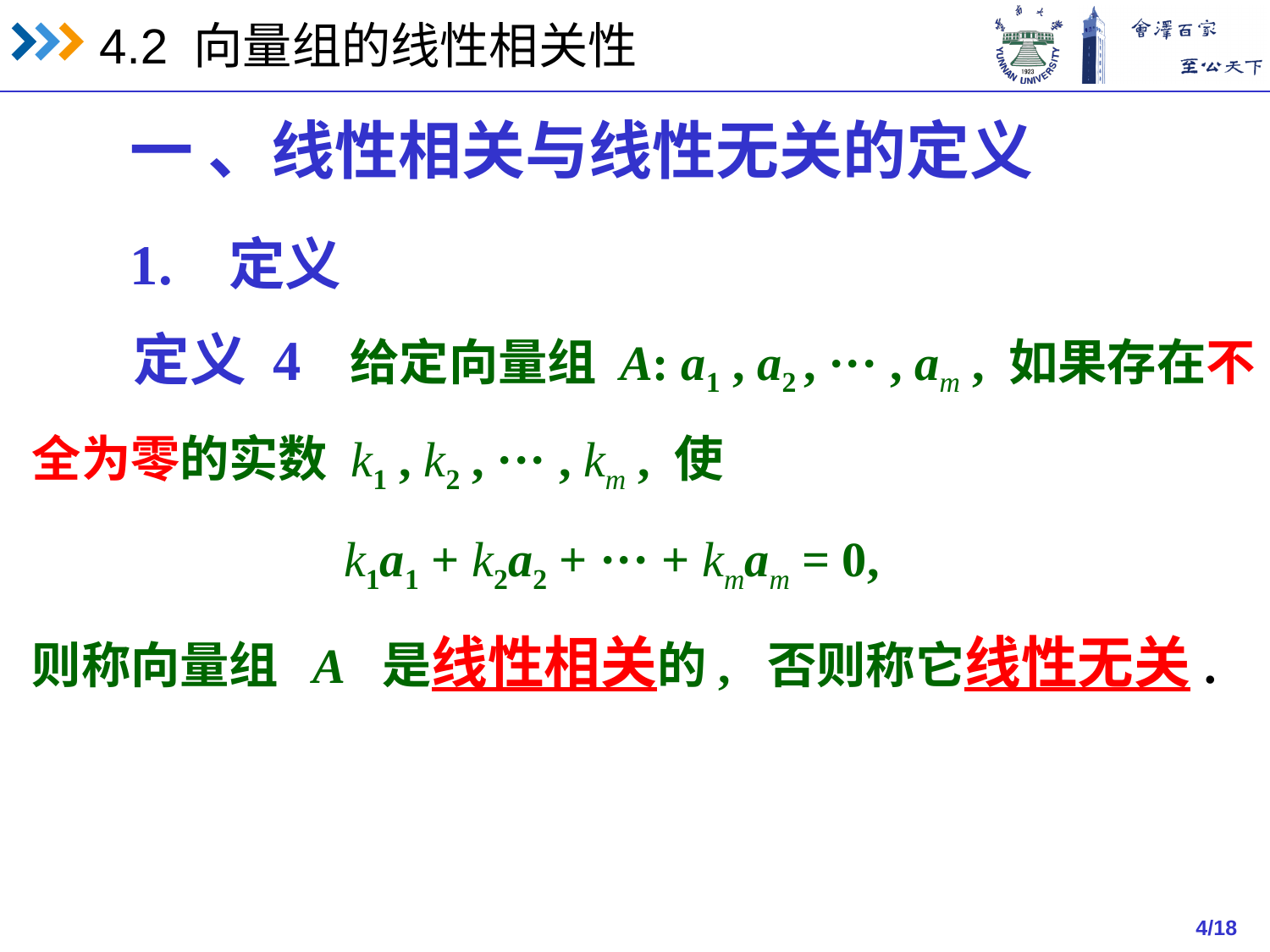

一 、线性相关与线性无关的定义
        1.   定义
        定义 4   给定向量组 A: a1 , a2 , ··· , am , 如果存在不
全为零的实数 k1 , k2 , ··· , km , 使
 k1a1 + k2a2 + ··· + kmam = 0,
则称向量组  A  是线性相关的,  否则称它线性无关.